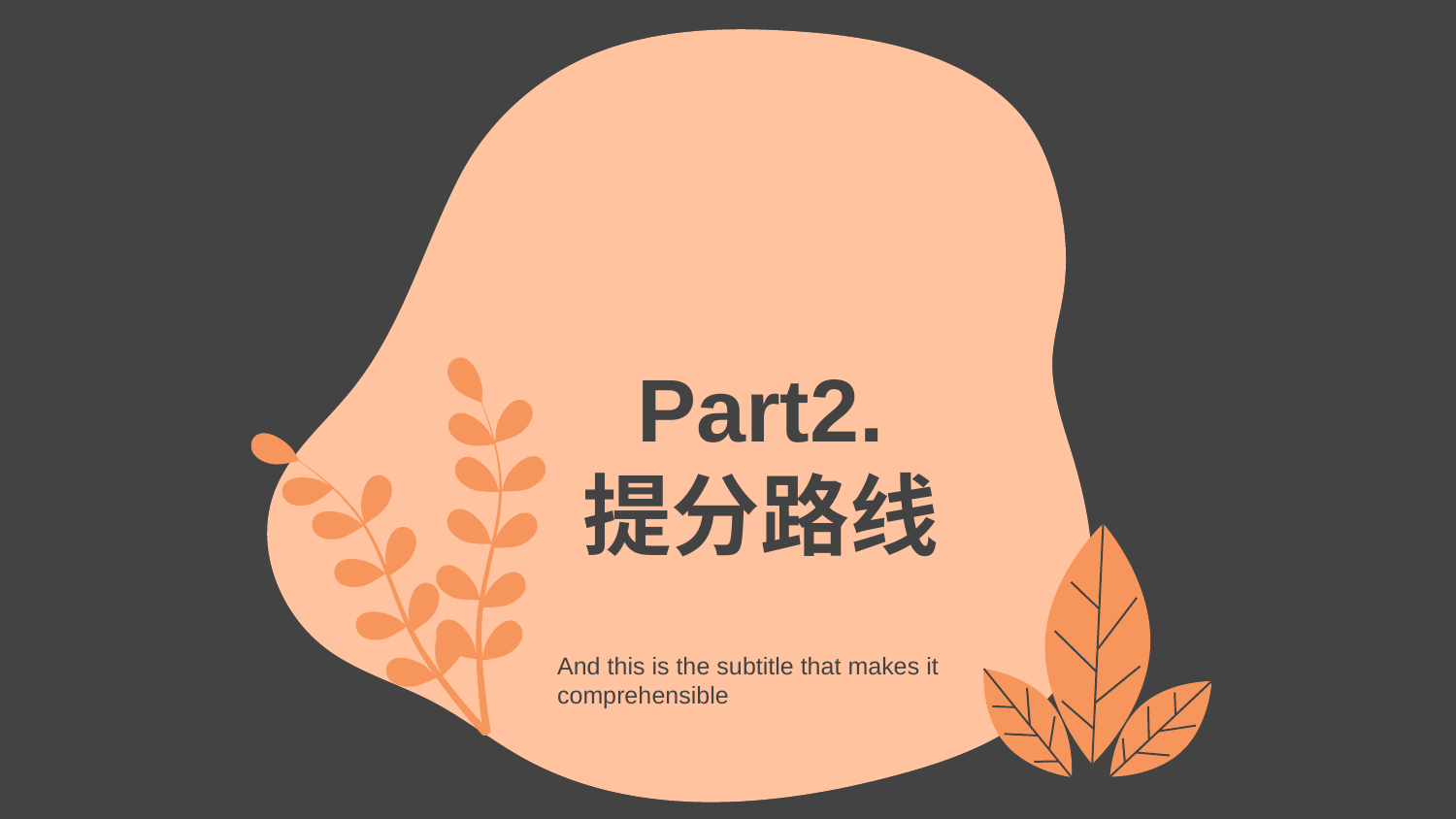

# Part2. 提分路线

And this is the subtitle that makes it comprehensible